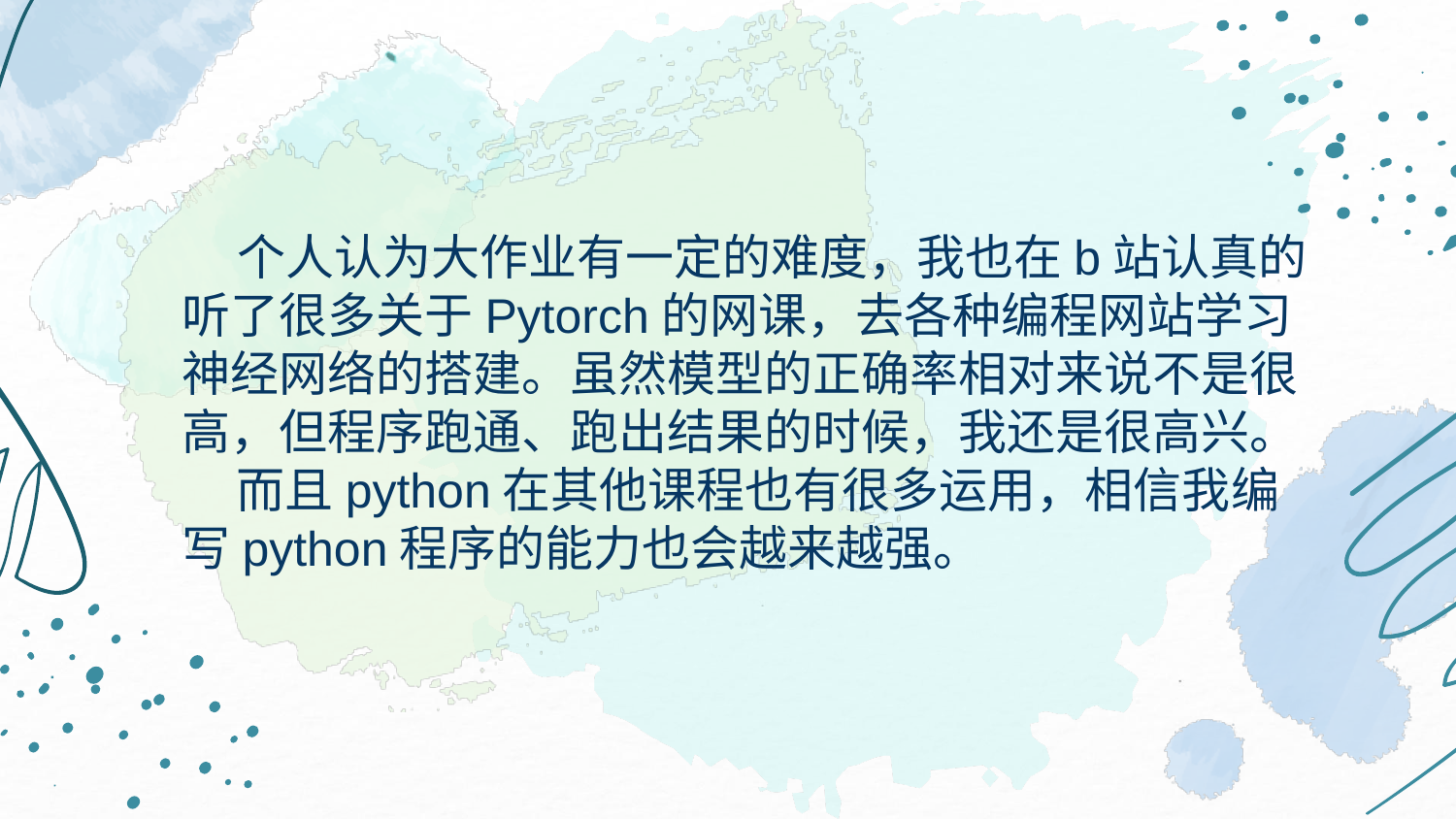

# 个人认为大作业有一定的难度，我也在b站认真的听了很多关于Pytorch的网课，去各种编程网站学习神经网络的搭建。虽然模型的正确率相对来说不是很高，但程序跑通、跑出结果的时候，我还是很高兴。 而且python在其他课程也有很多运用，相信我编写python程序的能力也会越来越强。